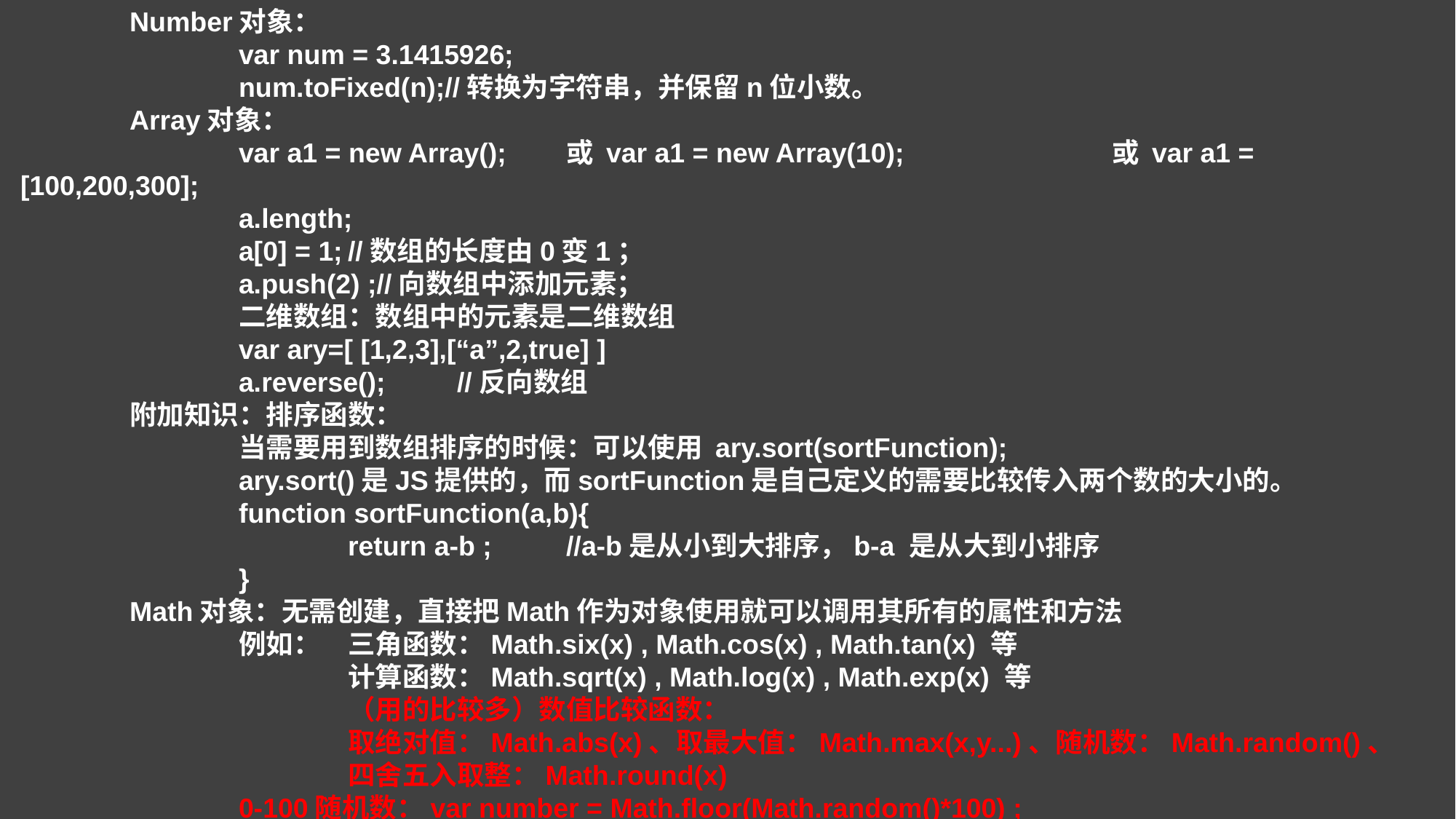

Number对象：
		var num = 3.1415926;
		num.toFixed(n);//转换为字符串，并保留n位小数。
	Array对象：
		var a1 = new Array();	或 var a1 = new Array(10);		或 var a1 = [100,200,300];
		a.length;
		a[0] = 1;	//数组的长度由0变1；
		a.push(2) ;//向数组中添加元素；
		二维数组：数组中的元素是二维数组
		var ary=[ [1,2,3],[“a”,2,true] ]
		a.reverse();	//反向数组
	附加知识：排序函数：
		当需要用到数组排序的时候：可以使用 ary.sort(sortFunction);
		ary.sort()是JS提供的，而sortFunction是自己定义的需要比较传入两个数的大小的。
		function sortFunction(a,b){
			return a-b ;	//a-b是从小到大排序，b-a 是从大到小排序
		}
	Math对象：无需创建，直接把Math作为对象使用就可以调用其所有的属性和方法
		例如：	三角函数：Math.six(x) , Math.cos(x) , Math.tan(x) 等
			计算函数：Math.sqrt(x) , Math.log(x) , Math.exp(x) 等
			（用的比较多）数值比较函数：
			取绝对值：Math.abs(x)、取最大值：Math.max(x,y...)、随机数：Math.random()、
			四舍五入取整：Math.round(x)
		0-100随机数：var number = Math.floor(Math.random()*100) ;
		Math.floor():取小于等于这个浮点数的最近的整数。